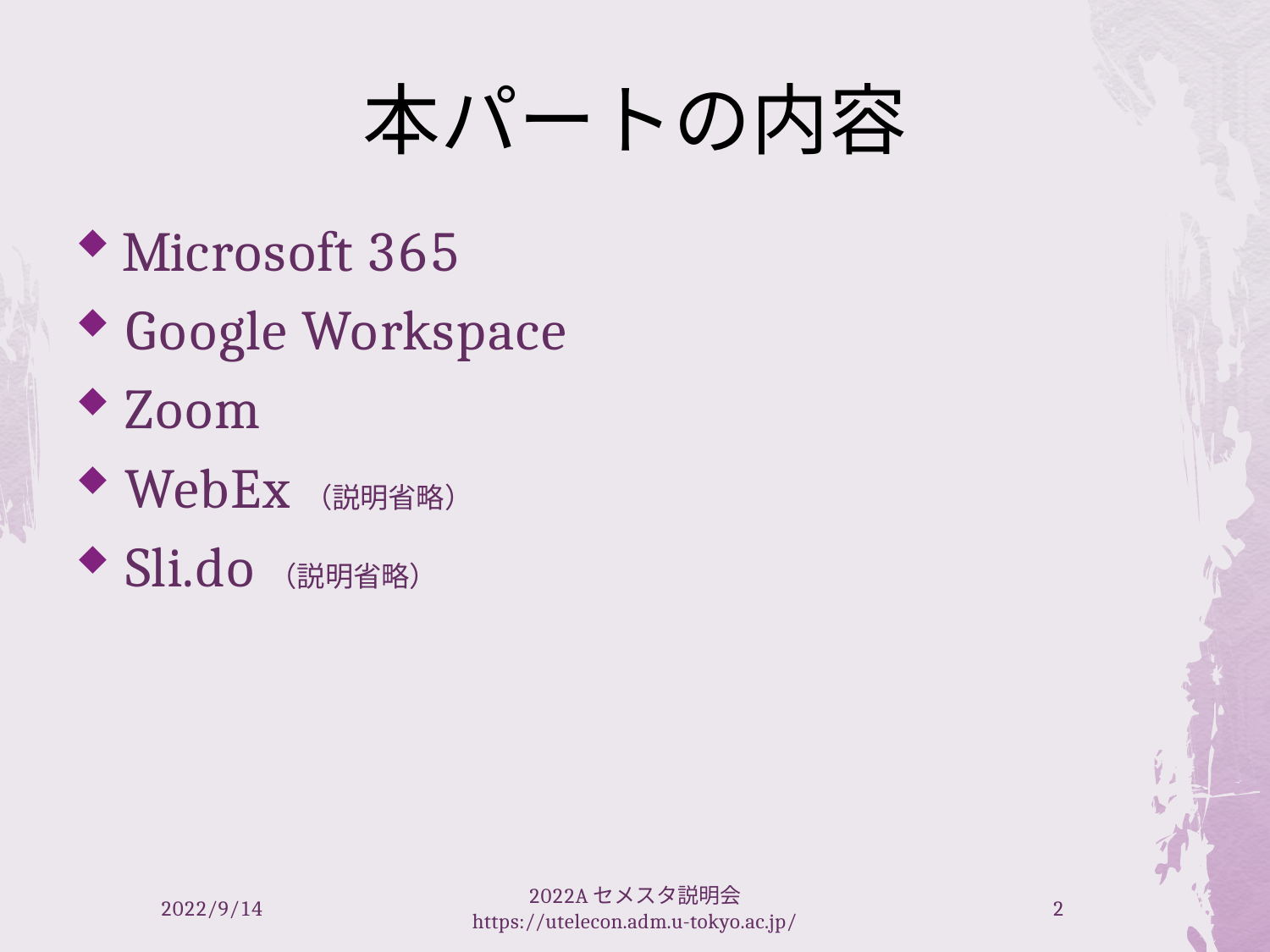

# 本パートの内容
Microsoft 365
Google Workspace
Zoom
WebEx（説明省略）
Sli.do（説明省略）
2022/9/14
2022Aセメスタ説明会 https://utelecon.adm.u-tokyo.ac.jp/
2